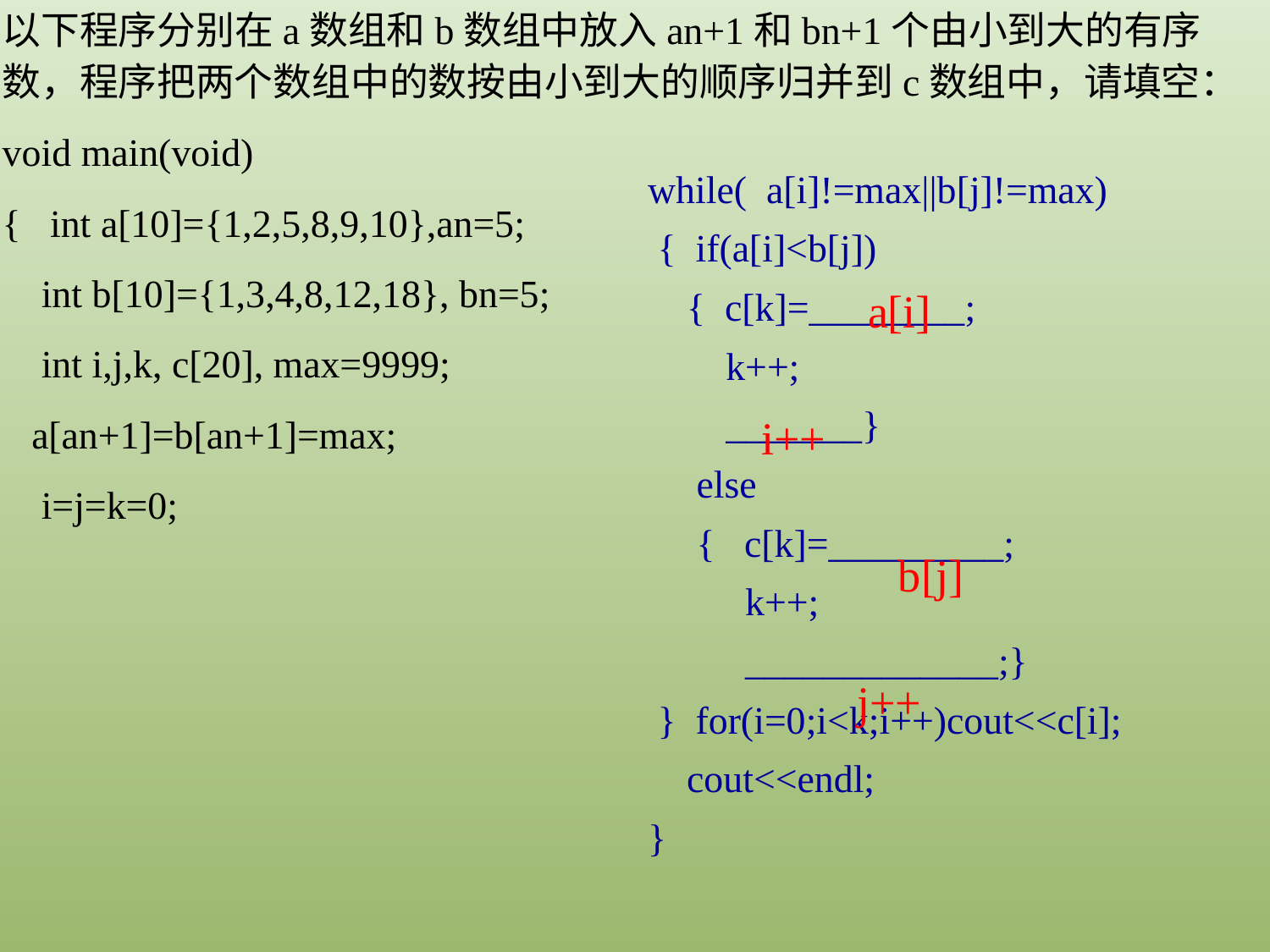

以下程序分别在a数组和b数组中放入an+1和bn+1个由小到大的有序数，程序把两个数组中的数按由小到大的顺序归并到c数组中，请填空：
void main(void)
{   int a[10]={1,2,5,8,9,10},an=5;
    int b[10]={1,3,4,8,12,18}, bn=5;
    int i,j,k, c[20], max=9999;
   a[an+1]=b[an+1]=max;
    i=j=k=0;

while(  a[i]!=max||b[j]!=max)
 {  if(a[i]<b[j])
    {  c[k]=________;
        k++;
        _______}
     else
     {   c[k]=_________;
          k++;
          _____________;}
 }  for(i=0;i<k;i++)cout<<c[i];
    cout<<endl;
}
a[i]
i++
b[j]
j++
380